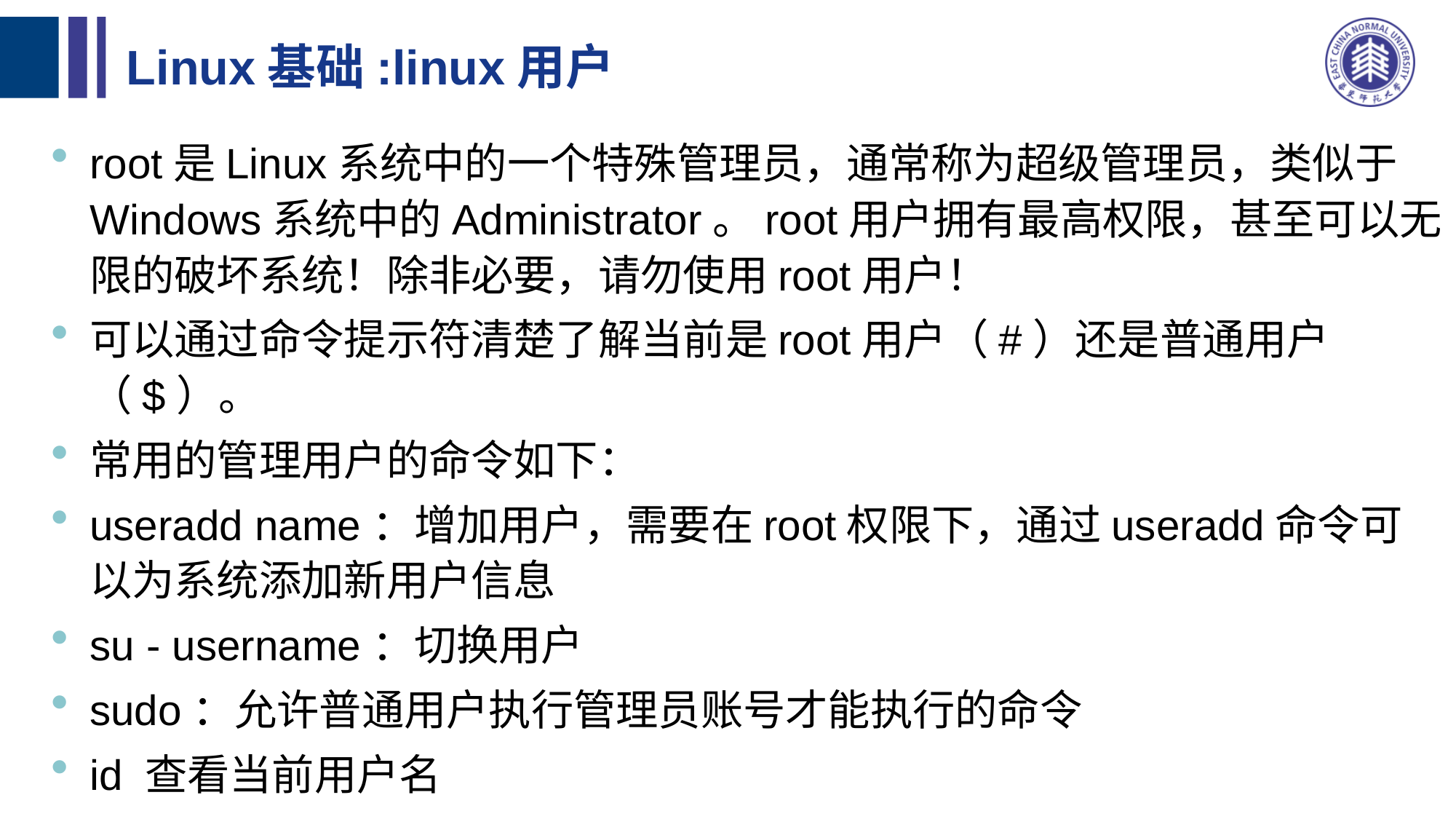

# Linux基础:linux用户
root是Linux系统中的一个特殊管理员，通常称为超级管理员，类似于Windows系统中的Administrator。root用户拥有最高权限，甚至可以无限的破坏系统！除非必要，请勿使用root用户！
可以通过命令提示符清楚了解当前是root用户（#）还是普通用户（$）。
常用的管理用户的命令如下：
useradd name：增加用户，需要在root权限下，通过useradd命令可以为系统添加新用户信息
su - username：切换用户
sudo：允许普通用户执行管理员账号才能执行的命令
id 查看当前用户名